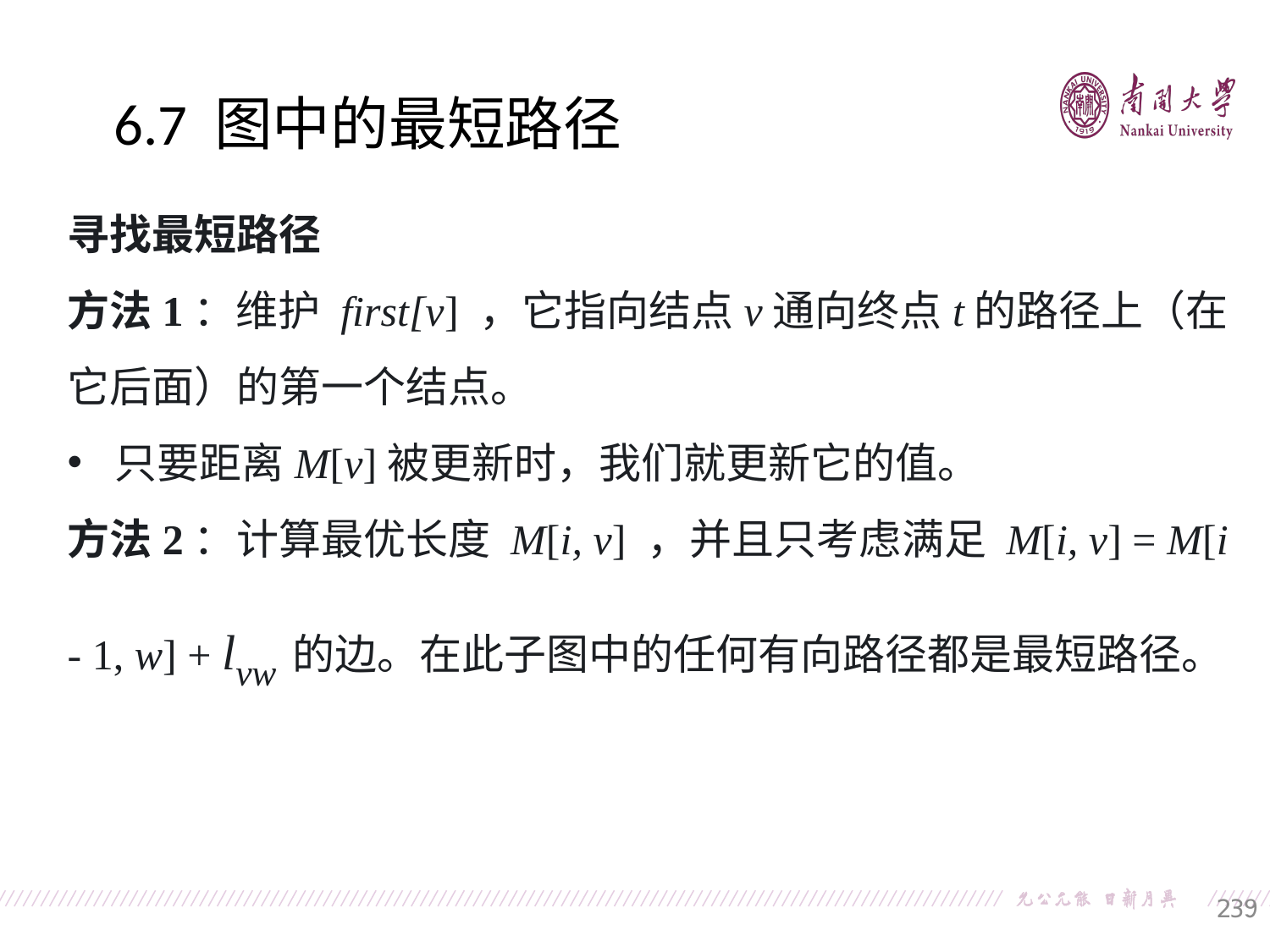

6.7 图中的最短路径
寻找最短路径
方法1：维护 first[v] ，它指向结点v通向终点t的路径上（在它后面）的第一个结点。
只要距离M[v]被更新时，我们就更新它的值。
方法2：计算最优长度 M[i, v] ，并且只考虑满足 M[i, v] = M[i - 1, w] + lvw 的边。在此子图中的任何有向路径都是最短路径。
239